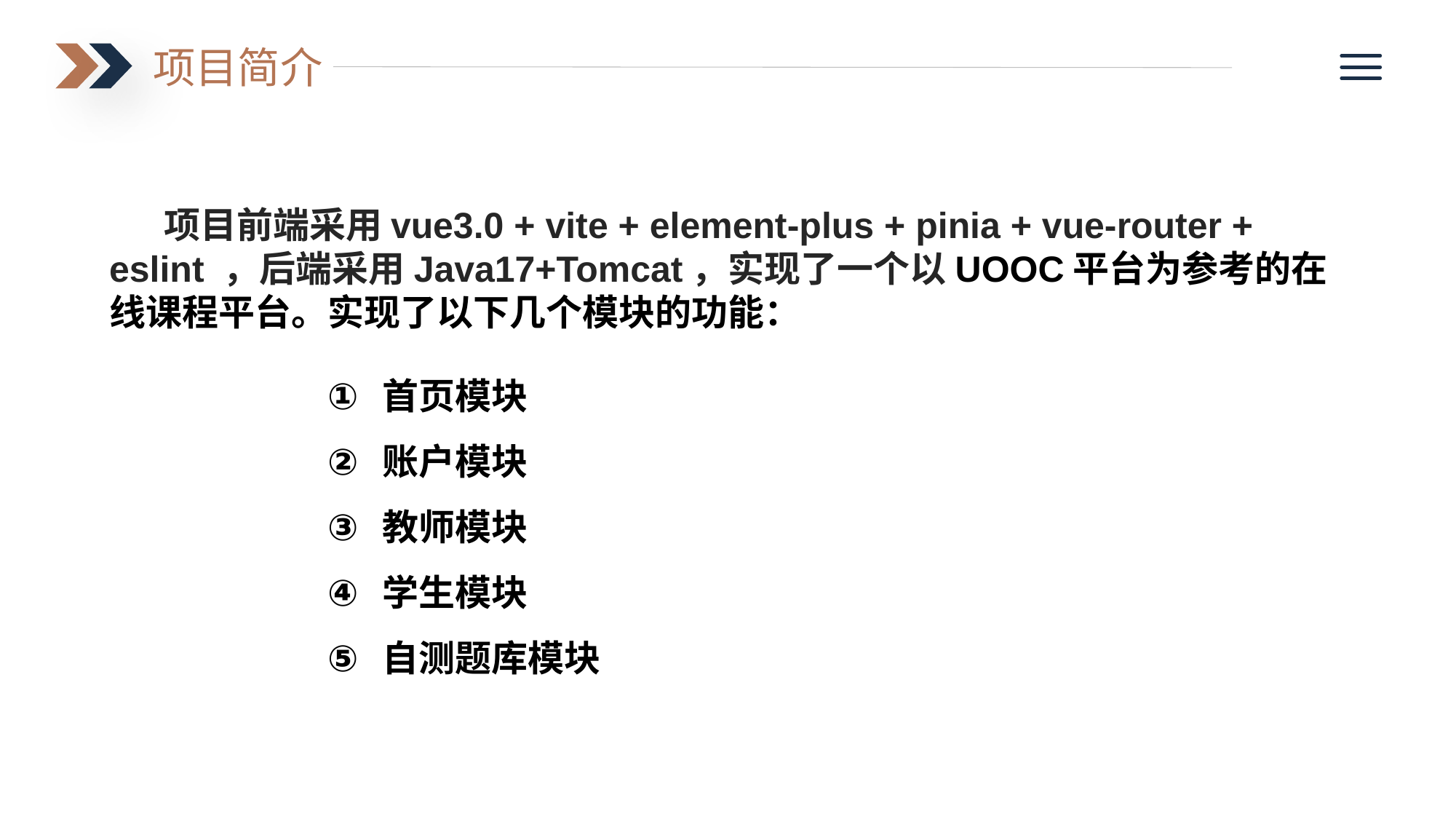

项目简介

项目前端采用vue3.0 + vite + element-plus + pinia + vue-router + eslint ，后端采用Java17+Tomcat，实现了一个以UOOC平台为参考的在线课程平台。实现了以下几个模块的功能：
首页模块
账户模块
教师模块
学生模块
自测题库模块